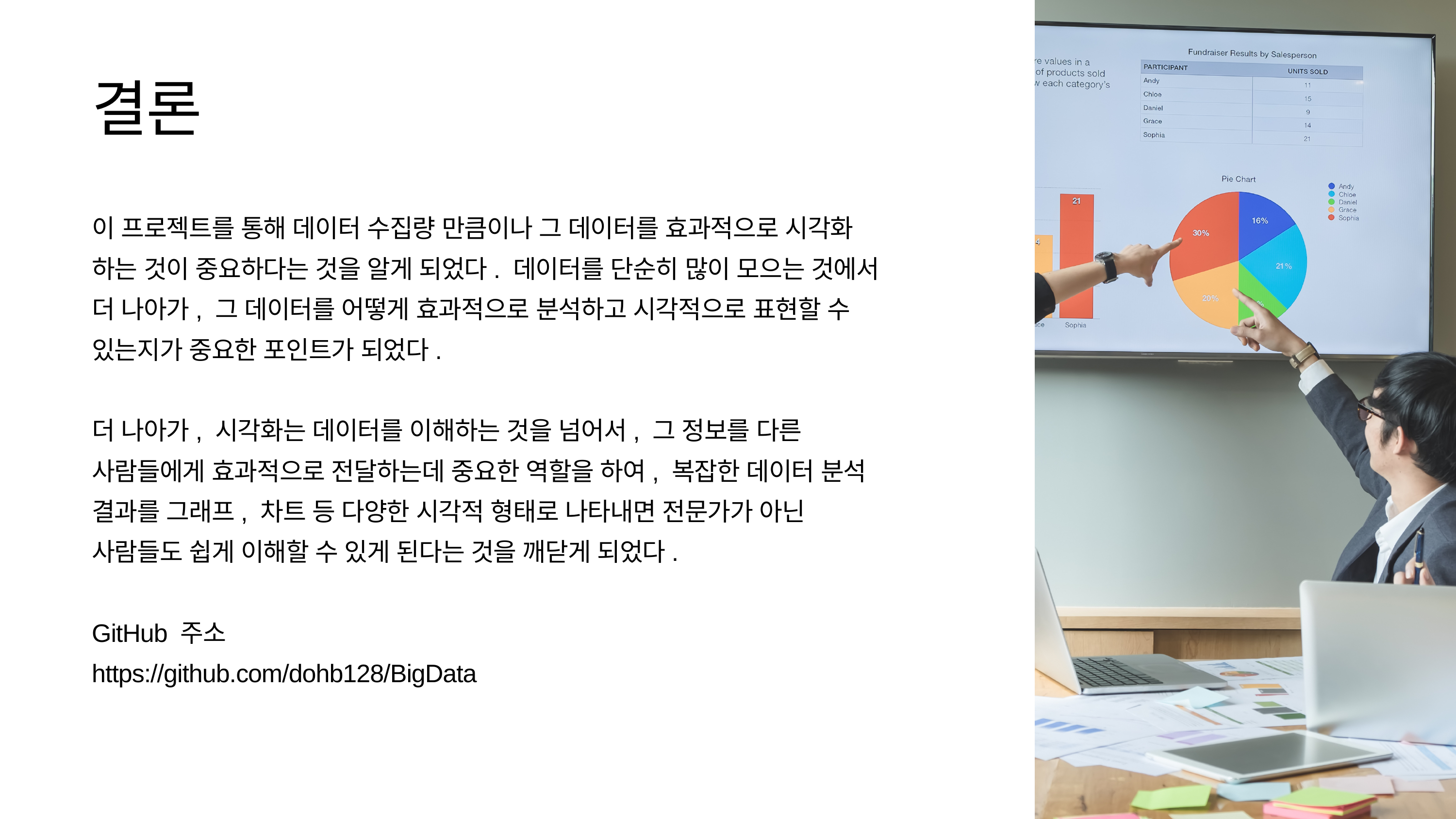

결론
이 프로젝트를 통해 데이터 수집량 만큼이나 그 데이터를 효과적으로 시각화 하는 것이 중요하다는 것을 알게 되었다. 데이터를 단순히 많이 모으는 것에서 더 나아가, 그 데이터를 어떻게 효과적으로 분석하고 시각적으로 표현할 수 있는지가 중요한 포인트가 되었다.

더 나아가, 시각화는 데이터를 이해하는 것을 넘어서, 그 정보를 다른 사람들에게 효과적으로 전달하는데 중요한 역할을 하여, 복잡한 데이터 분석 결과를 그래프, 차트 등 다양한 시각적 형태로 나타내면 전문가가 아닌 사람들도 쉽게 이해할 수 있게 된다는 것을 깨닫게 되었다.

GitHub 주소
https://github.com/dohb128/BigData